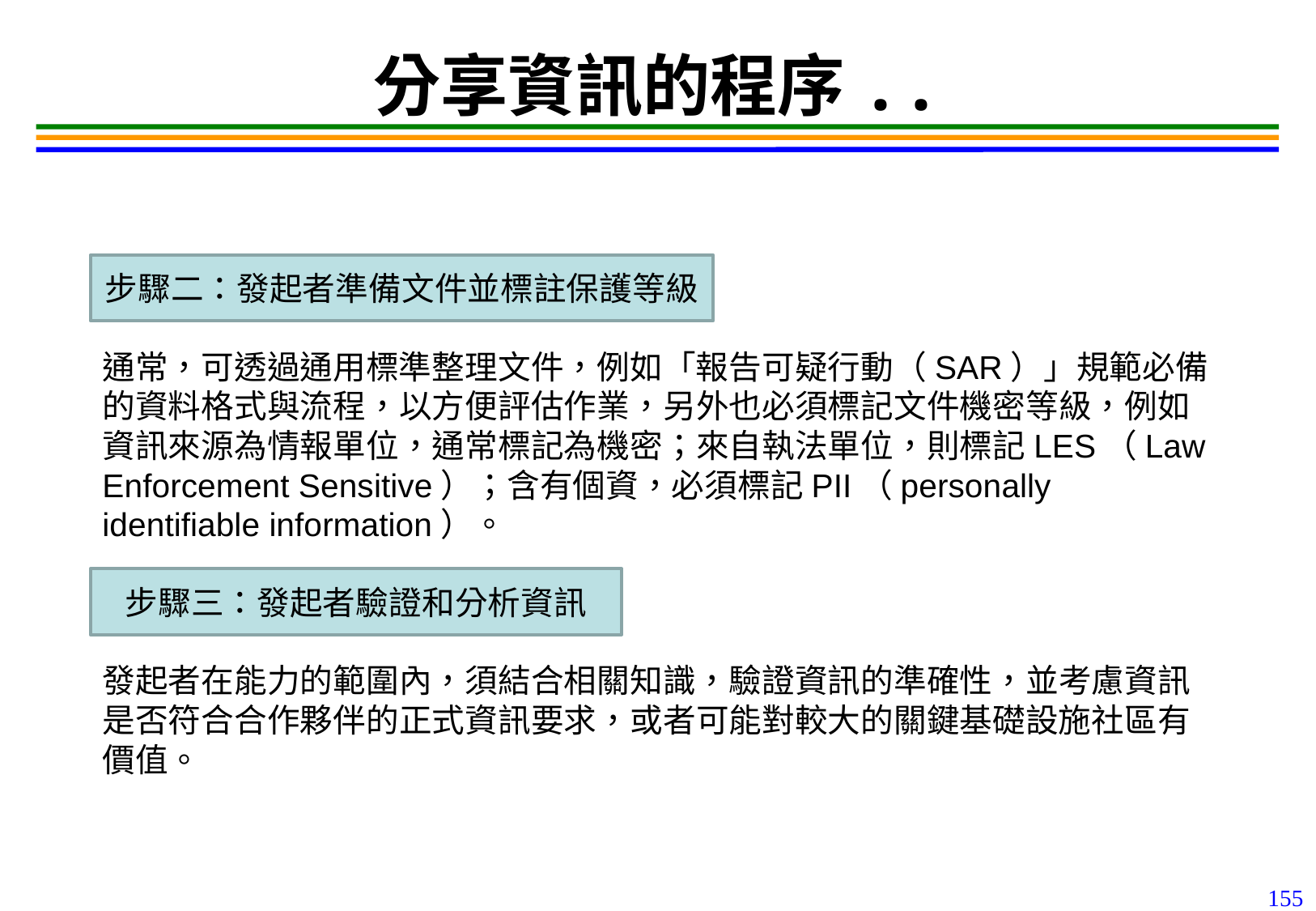

155
# 分享資訊的程序..
步驟二：發起者準備文件並標註保護等級
通常，可透過通用標準整理文件，例如「報告可疑行動（SAR）」規範必備的資料格式與流程，以方便評估作業，另外也必須標記文件機密等級，例如資訊來源為情報單位，通常標記為機密；來自執法單位，則標記LES（Law Enforcement Sensitive）；含有個資，必須標記PII（personally identifiable information）。
步驟三：發起者驗證和分析資訊
發起者在能力的範圍內，須結合相關知識，驗證資訊的準確性，並考慮資訊是否符合合作夥伴的正式資訊要求，或者可能對較大的關鍵基礎設施社區有價值。